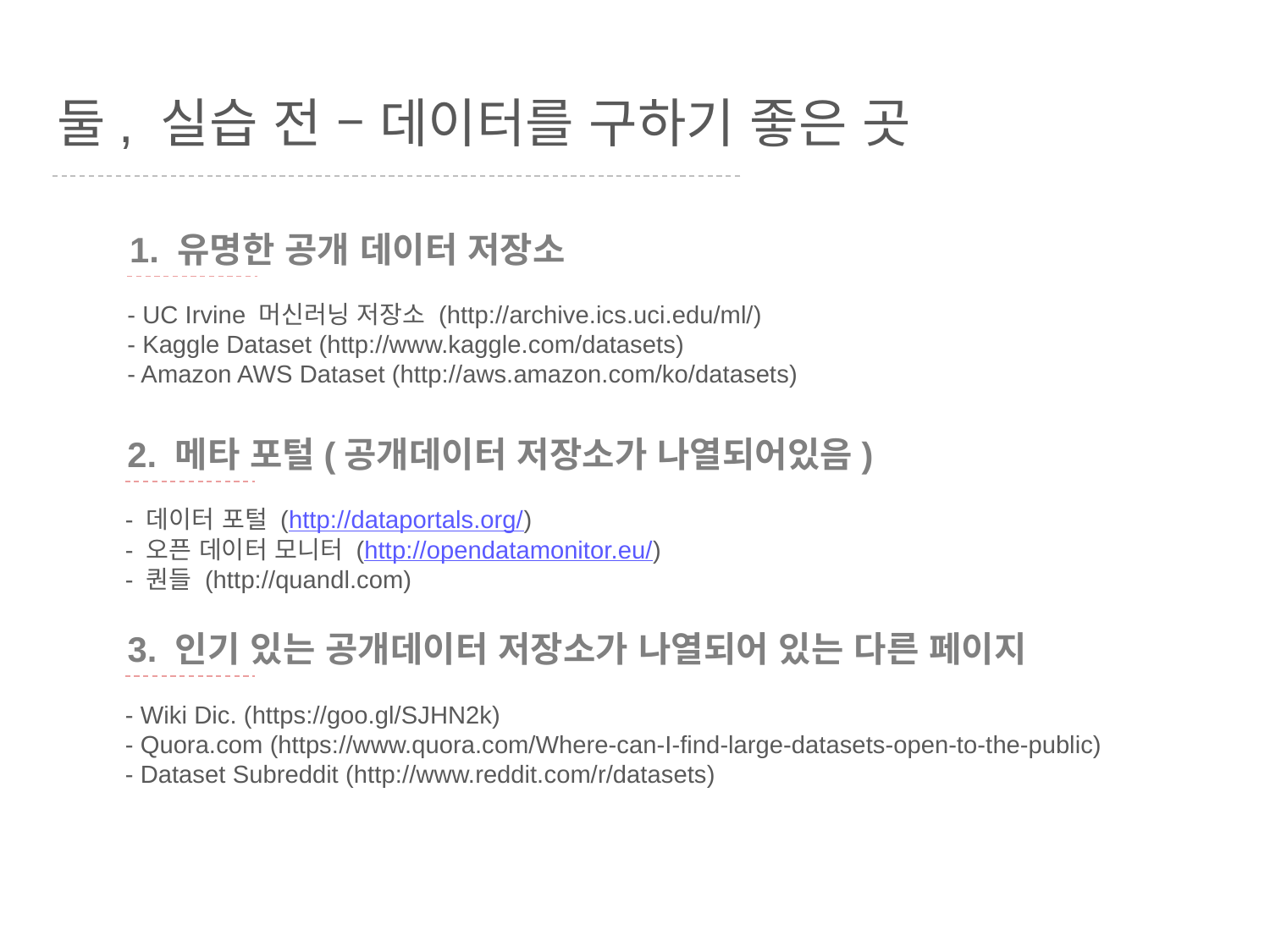

둘, 실습 전 – 데이터를 구하기 좋은 곳
1. 유명한 공개 데이터 저장소

- UC Irvine 머신러닝 저장소 (http://archive.ics.uci.edu/ml/)
- Kaggle Dataset (http://www.kaggle.com/datasets)
- Amazon AWS Dataset (http://aws.amazon.com/ko/datasets)
2. 메타 포털(공개데이터 저장소가 나열되어있음)

- 데이터 포털 (http://dataportals.org/)
- 오픈 데이터 모니터 (http://opendatamonitor.eu/)
- 퀀들 (http://quandl.com)
3. 인기 있는 공개데이터 저장소가 나열되어 있는 다른 페이지

- Wiki Dic. (https://goo.gl/SJHN2k)
- Quora.com (https://www.quora.com/Where-can-I-find-large-datasets-open-to-the-public)
- Dataset Subreddit (http://www.reddit.com/r/datasets)